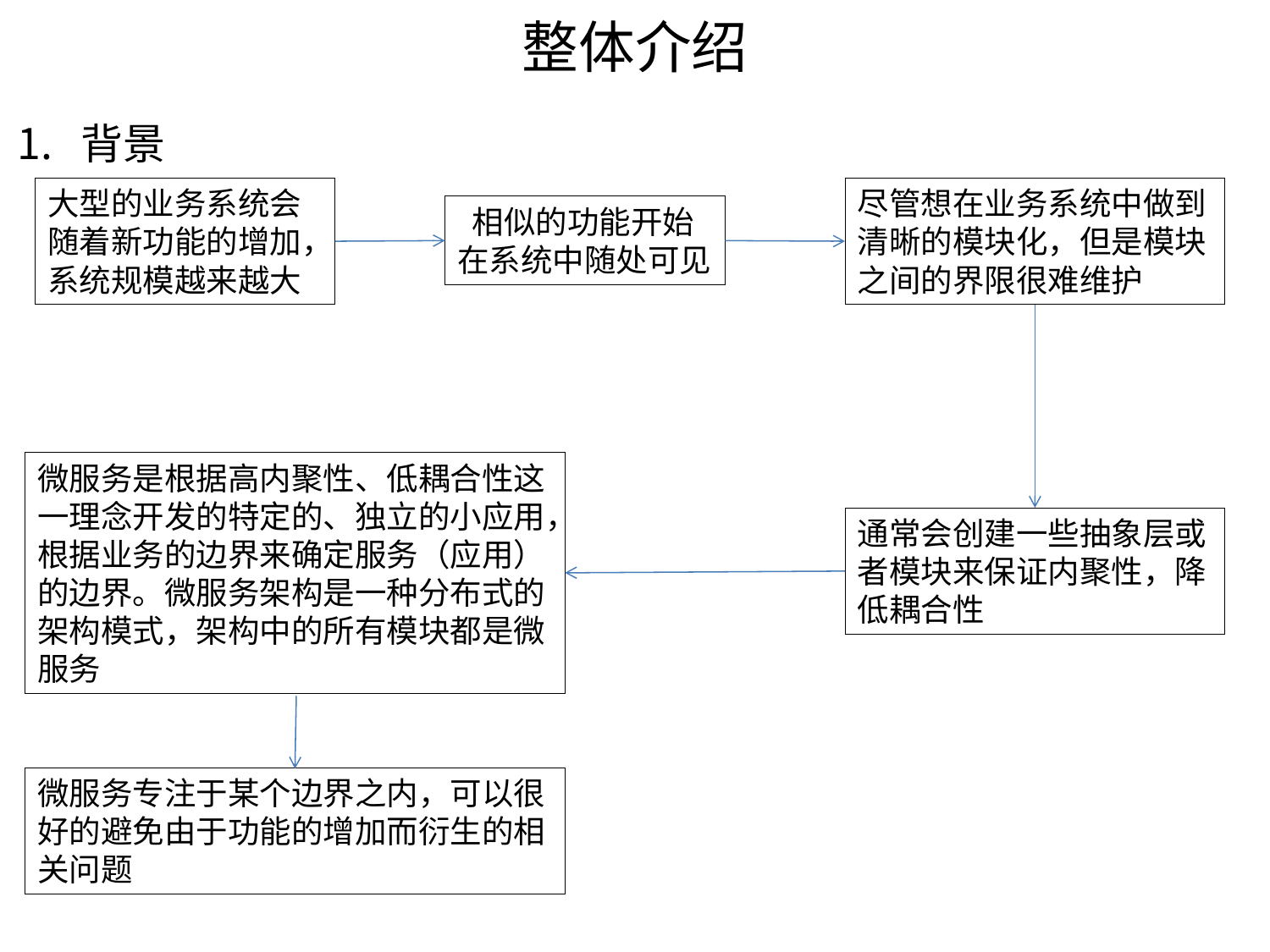

# 整体介绍
背景
大型的业务系统会随着新功能的增加，系统规模越来越大
尽管想在业务系统中做到清晰的模块化，但是模块之间的界限很难维护
 相似的功能开始在系统中随处可见
微服务是根据高内聚性、低耦合性这一理念开发的特定的、独立的小应用，根据业务的边界来确定服务（应用）的边界。微服务架构是一种分布式的架构模式，架构中的所有模块都是微服务
通常会创建一些抽象层或者模块来保证内聚性，降低耦合性
微服务专注于某个边界之内，可以很好的避免由于功能的增加而衍生的相关问题